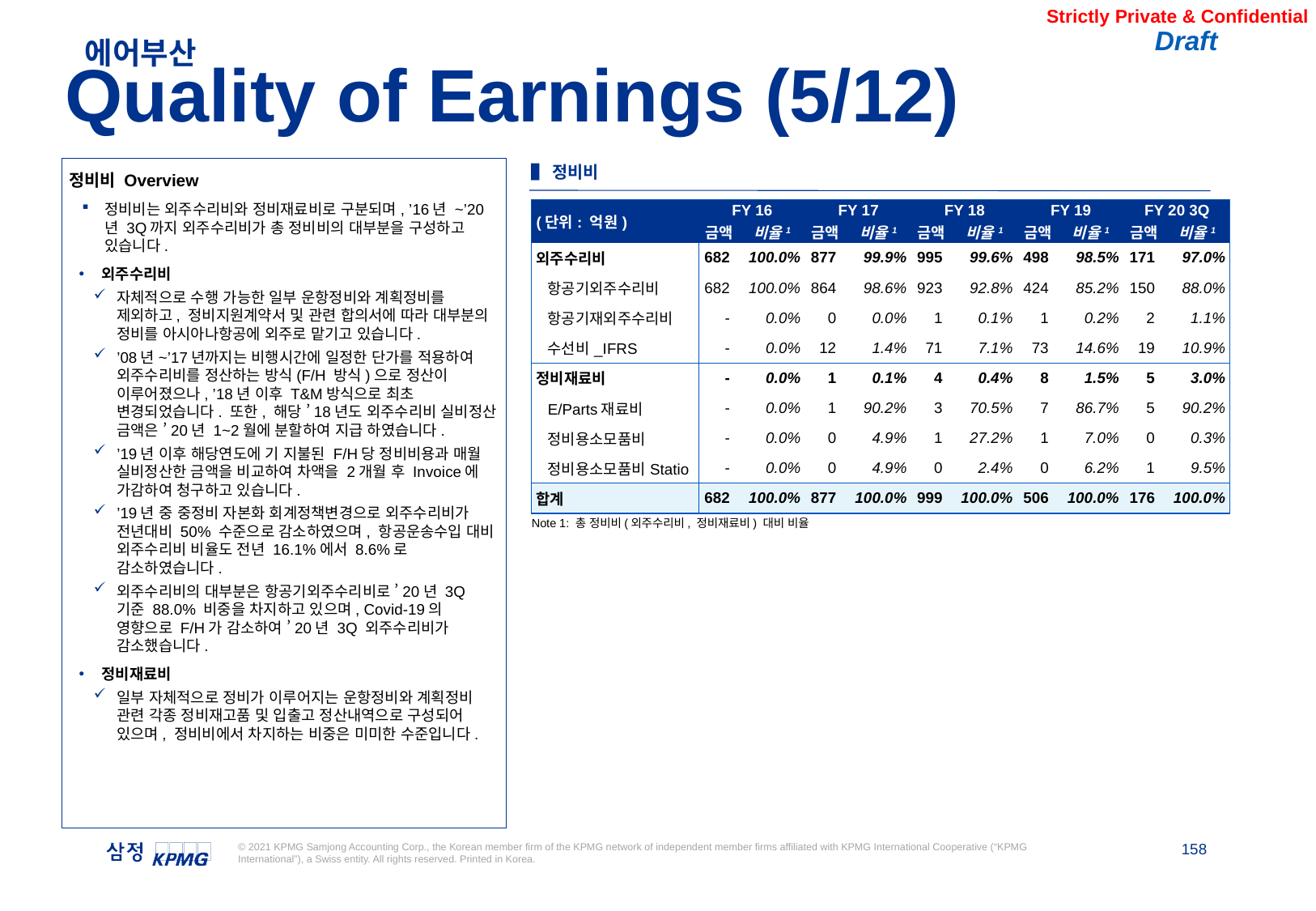

에어부산
Quality of Earnings (5/12)
▌정비비

정비비 Overview
정비비는 외주수리비와 정비재료비로 구분되며, ’16년 ~’20년 3Q까지 외주수리비가 총 정비비의 대부분을 구성하고 있습니다.
외주수리비
자체적으로 수행 가능한 일부 운항정비와 계획정비를 제외하고, 정비지원계약서 및 관련 합의서에 따라 대부분의 정비를 아시아나항공에 외주로 맡기고 있습니다.
’08년~’17년까지는 비행시간에 일정한 단가를 적용하여 외주수리비를 정산하는 방식(F/H 방식)으로 정산이 이루어졌으나, ’18년 이후 T&M방식으로 최초 변경되었습니다. 또한, 해당 ’18년도 외주수리비 실비정산 금액은 ’20년 1~2월에 분할하여 지급 하였습니다.
’19년 이후 해당연도에 기 지불된 F/H당 정비비용과 매월 실비정산한 금액을 비교하여 차액을 2개월 후 Invoice에 가감하여 청구하고 있습니다.
’19년 중 중정비 자본화 회계정책변경으로 외주수리비가 전년대비 50% 수준으로 감소하였으며, 항공운송수입 대비 외주수리비 비율도 전년 16.1%에서 8.6%로 감소하였습니다.
외주수리비의 대부분은 항공기외주수리비로 ’20년 3Q 기준 88.0% 비중을 차지하고 있으며, Covid-19의 영향으로 F/H가 감소하여 ’20년 3Q 외주수리비가 감소했습니다.
정비재료비
일부 자체적으로 정비가 이루어지는 운항정비와 계획정비 관련 각종 정비재고품 및 입출고 정산내역으로 구성되어 있으며, 정비비에서 차지하는 비중은 미미한 수준입니다.

| (단위: 억원) | FY 16 |  | FY 17 |  | FY 18 |  | FY 19 |  | FY 20 3Q |  |
| --- | --- | --- | --- | --- | --- | --- | --- | --- | --- | --- |
|  | 금액 | 비율1 | 금액 | 비율1 | 금액 | 비율1 | 금액 | 비율1 | 금액 | 비율1 |
| 외주수리비 | 682 | 100.0% | 877 | 99.9% | 995 | 99.6% | 498 | 98.5% | 171 | 97.0% |
| 항공기외주수리비 | 682 | 100.0% | 864 | 98.6% | 923 | 92.8% | 424 | 85.2% | 150 | 88.0% |
| 항공기재외주수리비 | - | 0.0% | 0 | 0.0% | 1 | 0.1% | 1 | 0.2% | 2 | 1.1% |
| 수선비\_IFRS | - | 0.0% | 12 | 1.4% | 71 | 7.1% | 73 | 14.6% | 19 | 10.9% |
| 정비재료비 | - | 0.0% | 1 | 0.1% | 4 | 0.4% | 8 | 1.5% | 5 | 3.0% |
| E/Parts재료비 | - | 0.0% | 1 | 90.2% | 3 | 70.5% | 7 | 86.7% | 5 | 90.2% |
| 정비용소모품비 | - | 0.0% | 0 | 4.9% | 1 | 27.2% | 1 | 7.0% | 0 | 0.3% |
| 정비용소모품비Statio | - | 0.0% | 0 | 4.9% | 0 | 2.4% | 0 | 6.2% | 1 | 9.5% |
| 합계 | 682 | 100.0% | 877 | 100.0% | 999 | 100.0% | 506 | 100.0% | 176 | 100.0% |
Note 1: 총 정비비(외주수리비, 정비재료비) 대비 비율